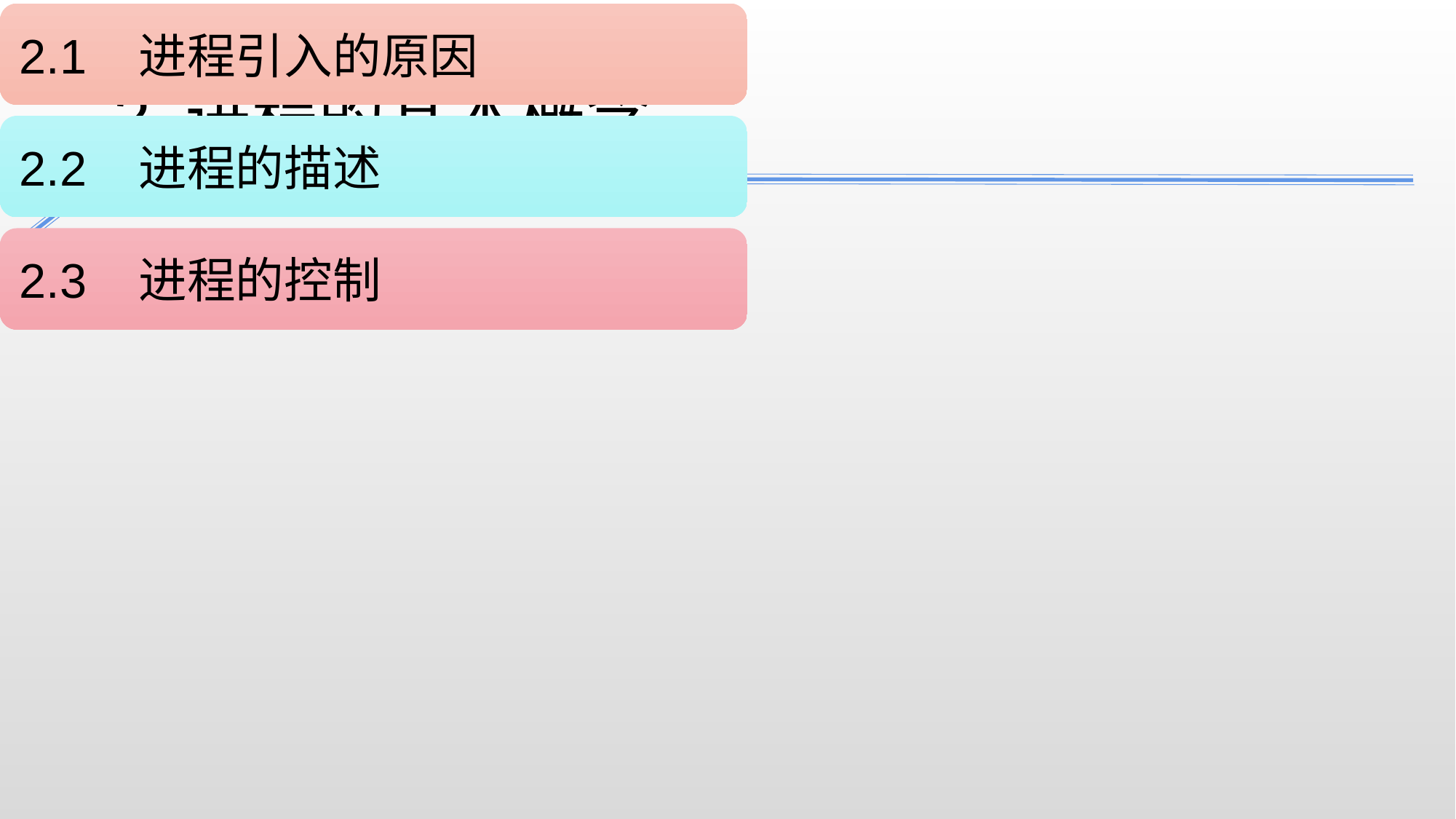

2 进程的基本概念
2.1   进程引入的原因
2.2   进程的描述
2.3   进程的控制